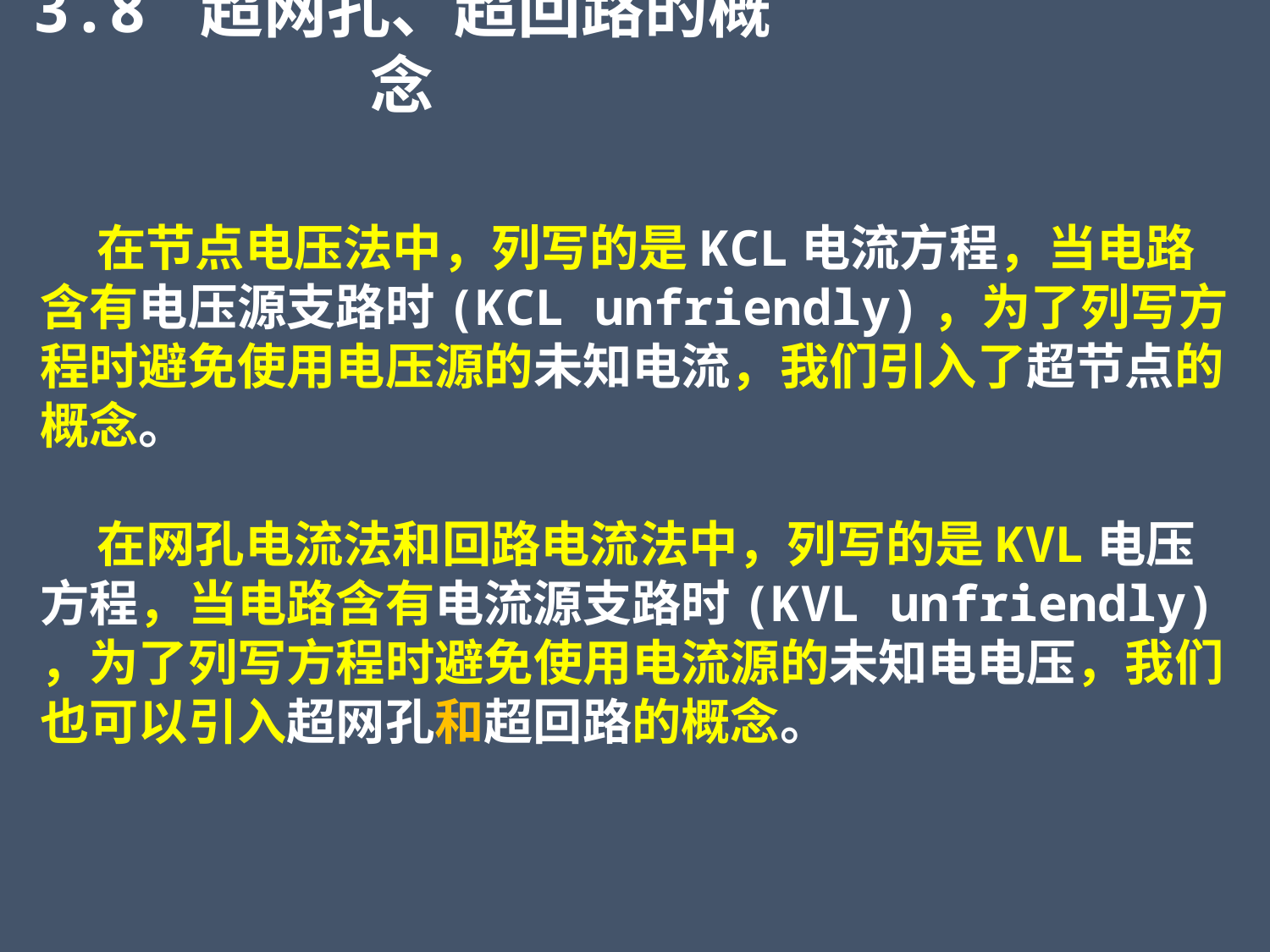

3.8 超网孔、超回路的概念
    在节点电压法中，列写的是KCL电流方程，当电路含有电压源支路时(KCL unfriendly)，为了列写方程时避免使用电压源的未知电流，我们引入了超节点的概念。

    在网孔电流法和回路电流法中，列写的是KVL电压方程，当电路含有电流源支路时(KVL unfriendly) ，为了列写方程时避免使用电流源的未知电电压，我们也可以引入超网孔和超回路的概念。